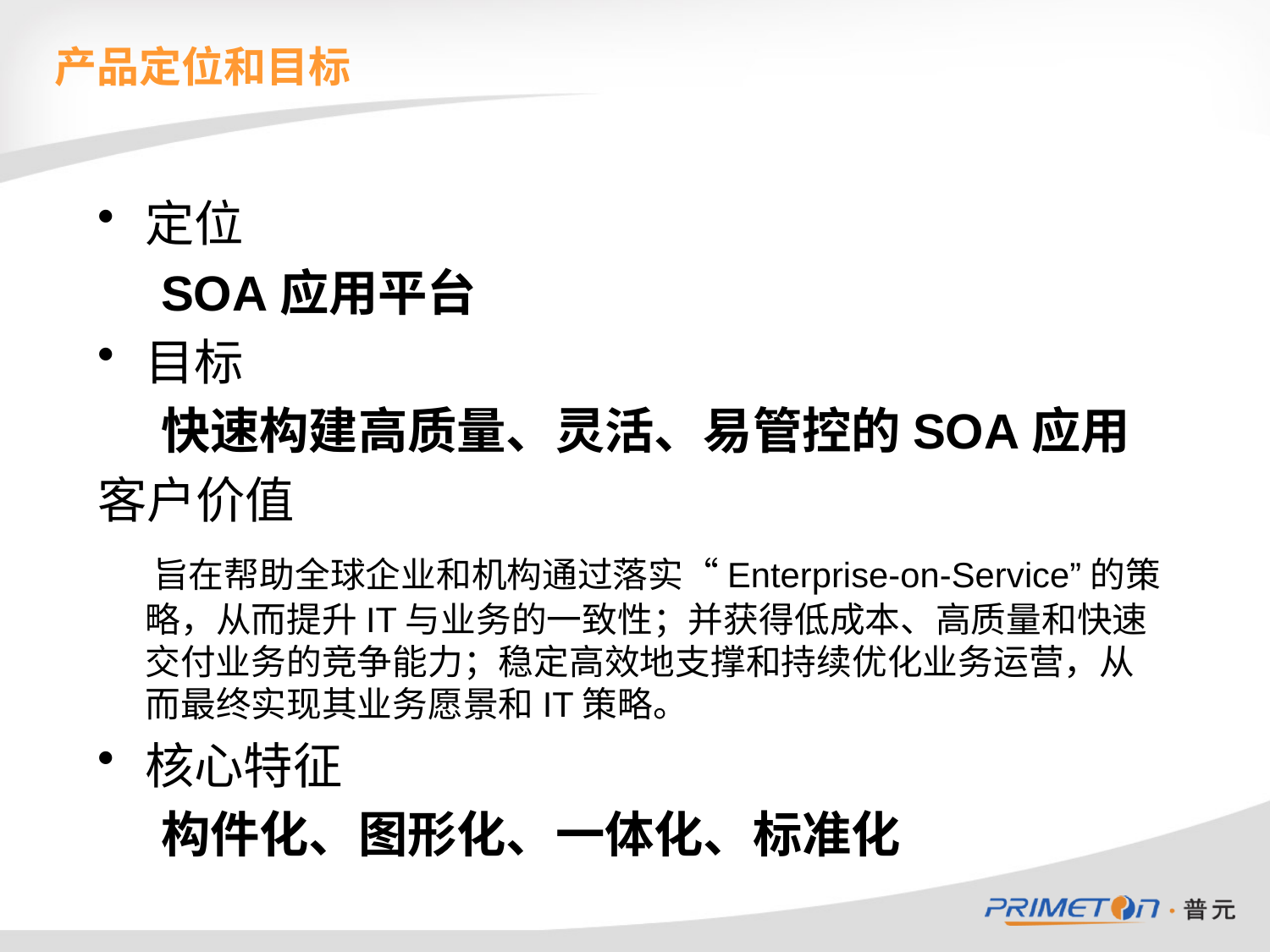

产品定位和目标
定位
SOA应用平台
目标
快速构建高质量、灵活、易管控的SOA应用
客户价值
    旨在帮助全球企业和机构通过落实“Enterprise-on-Service”的策略，从而提升IT与业务的一致性；并获得低成本、高质量和快速交付业务的竞争能力；稳定高效地支撑和持续优化业务运营，从而最终实现其业务愿景和IT策略。
核心特征
构件化、图形化、一体化、标准化